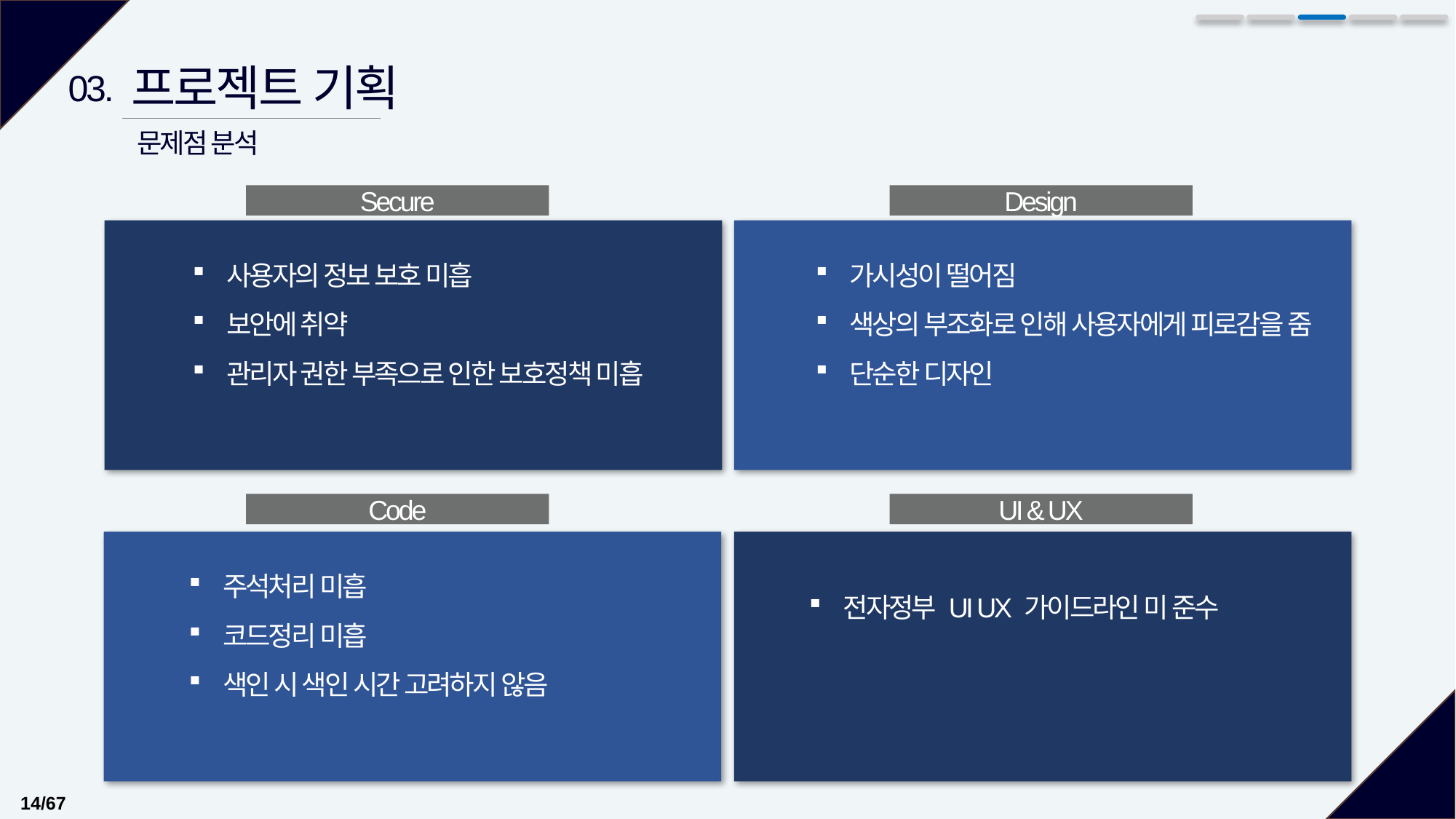

프로젝트 기획
03.
문제점 분석
Secure
Design

사용자의 정보 보호 미흡
보안에 취약
관리자 권한 부족으로 인한 보호정책 미흡
가시성이 떨어짐
색상의 부조화로 인해 사용자에게 피로감을 줌
단순한 디자인
Code
UI & UX

주석처리 미흡
코드정리 미흡
색인 시 색인 시간 고려하지 않음
전자정부 UI UX 가이드라인 미 준수